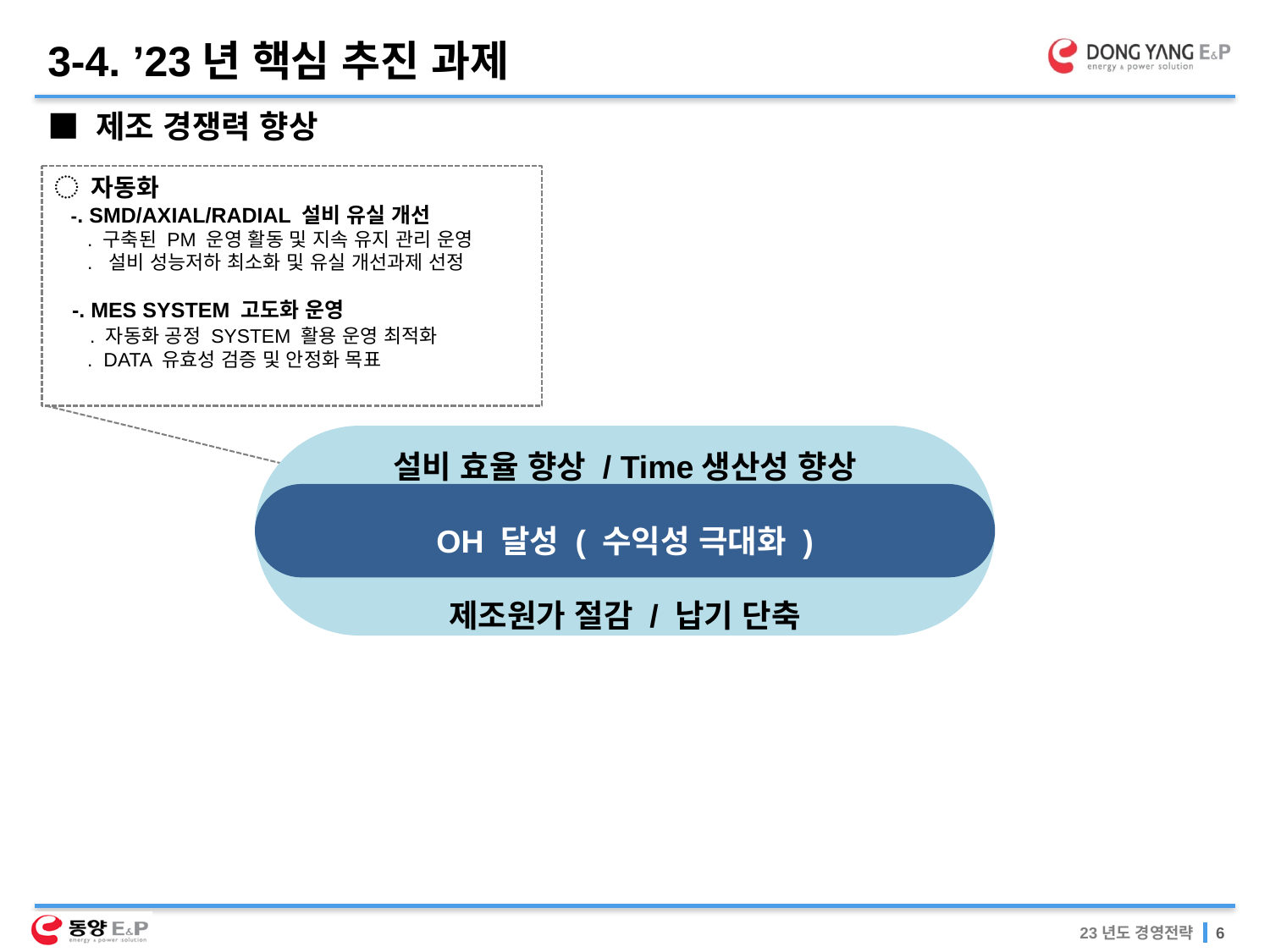

3-4. ’23년 핵심 추진 과제
■ 제조 경쟁력 향상
◌ 자동화
   -. SMD/AXIAL/RADIAL 설비 유실 개선
      . 구축된 PM 운영 활동 및 지속 유지 관리 운영
      .  설비 성능저하 최소화 및 유실 개선과제 선정

   -. MES SYSTEM 고도화 운영
      . 자동화 공정 SYSTEM 활용 운영 최적화
      .  DATA 유효성 검증 및 안정화 목표
설비 효율 향상 / Time생산성 향상

제조원가 절감 / 납기 단축
OH 달성 ( 수익성 극대화 )